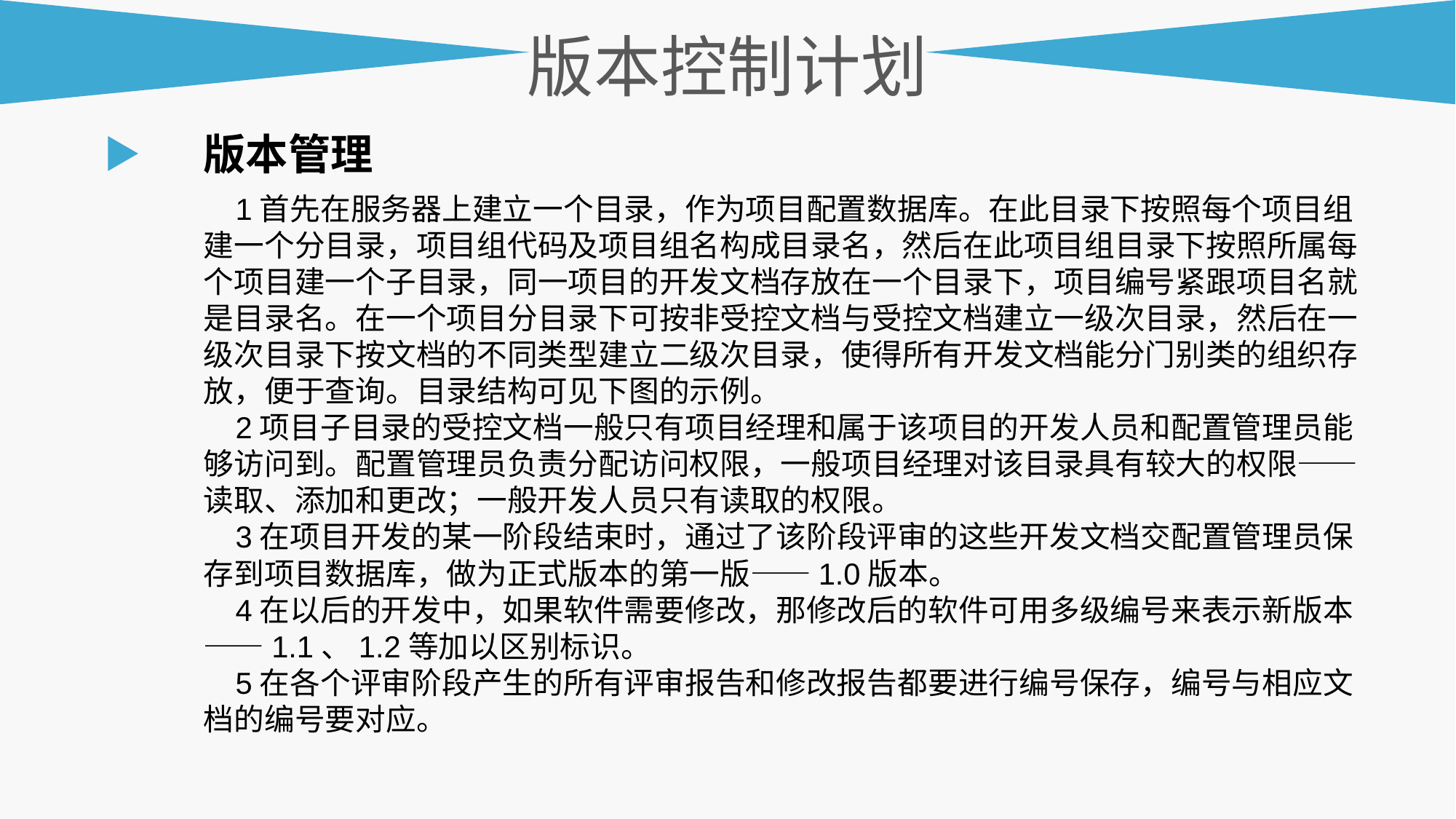

版本控制计划
版本管理

1首先在服务器上建立一个目录，作为项目配置数据库。在此目录下按照每个项目组建一个分目录，项目组代码及项目组名构成目录名，然后在此项目组目录下按照所属每个项目建一个子目录，同一项目的开发文档存放在一个目录下，项目编号紧跟项目名就是目录名。在一个项目分目录下可按非受控文档与受控文档建立一级次目录，然后在一级次目录下按文档的不同类型建立二级次目录，使得所有开发文档能分门别类的组织存放，便于查询。目录结构可见下图的示例。
2项目子目录的受控文档一般只有项目经理和属于该项目的开发人员和配置管理员能够访问到。配置管理员负责分配访问权限，一般项目经理对该目录具有较大的权限——读取、添加和更改；一般开发人员只有读取的权限。
3在项目开发的某一阶段结束时，通过了该阶段评审的这些开发文档交配置管理员保存到项目数据库，做为正式版本的第一版——1.0版本。
4在以后的开发中，如果软件需要修改，那修改后的软件可用多级编号来表示新版本——1.1、1.2等加以区别标识。
5在各个评审阶段产生的所有评审报告和修改报告都要进行编号保存，编号与相应文档的编号要对应。